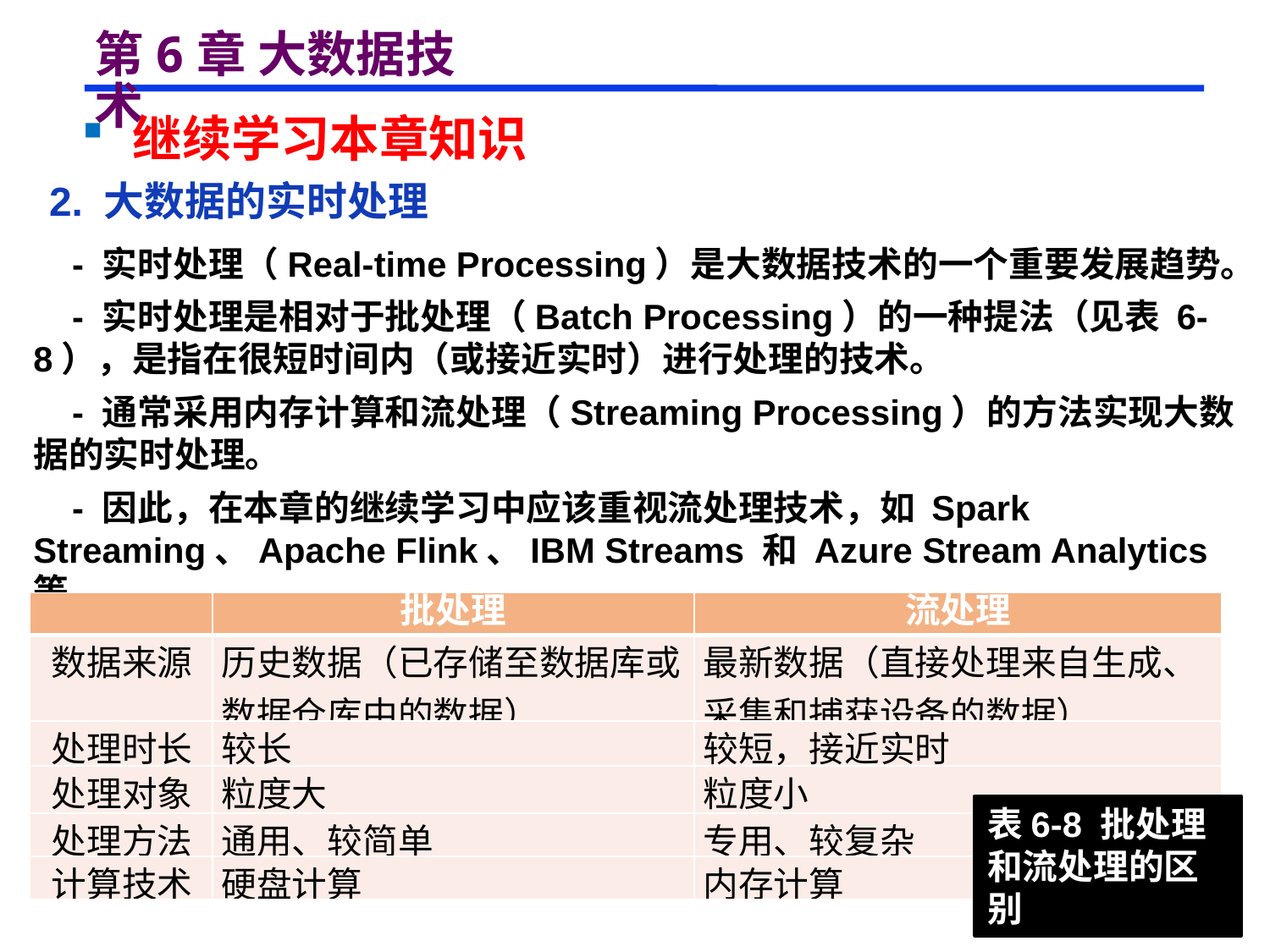

# 第6章 大数据技术
 继续学习本章知识
  2. 大数据的实时处理
    - 实时处理（Real-time Processing）是大数据技术的一个重要发展趋势。
    - 实时处理是相对于批处理（Batch Processing）的一种提法（见表 6-8），是指在很短时间内（或接近实时）进行处理的技术。
    - 通常采用内存计算和流处理（Streaming Processing）的方法实现大数据的实时处理。
    - 因此，在本章的继续学习中应该重视流处理技术，如 Spark Streaming、Apache Flink、IBM Streams 和 Azure Stream Analytics 等。
|  | 批处理 | 流处理 |
| --- | --- | --- |
| 数据来源 | 历史数据（已存储至数据库或数据仓库中的数据） | 最新数据（直接处理来自生成、采集和捕获设备的数据） |
| 处理时长 | 较长 | 较短，接近实时 |
| 处理对象 | 粒度大 | 粒度小 |
| 处理方法 | 通用、较简单 | 专用、较复杂 |
| 计算技术 | 硬盘计算 | 内存计算 |
表6-8 批处理和流处理的区别